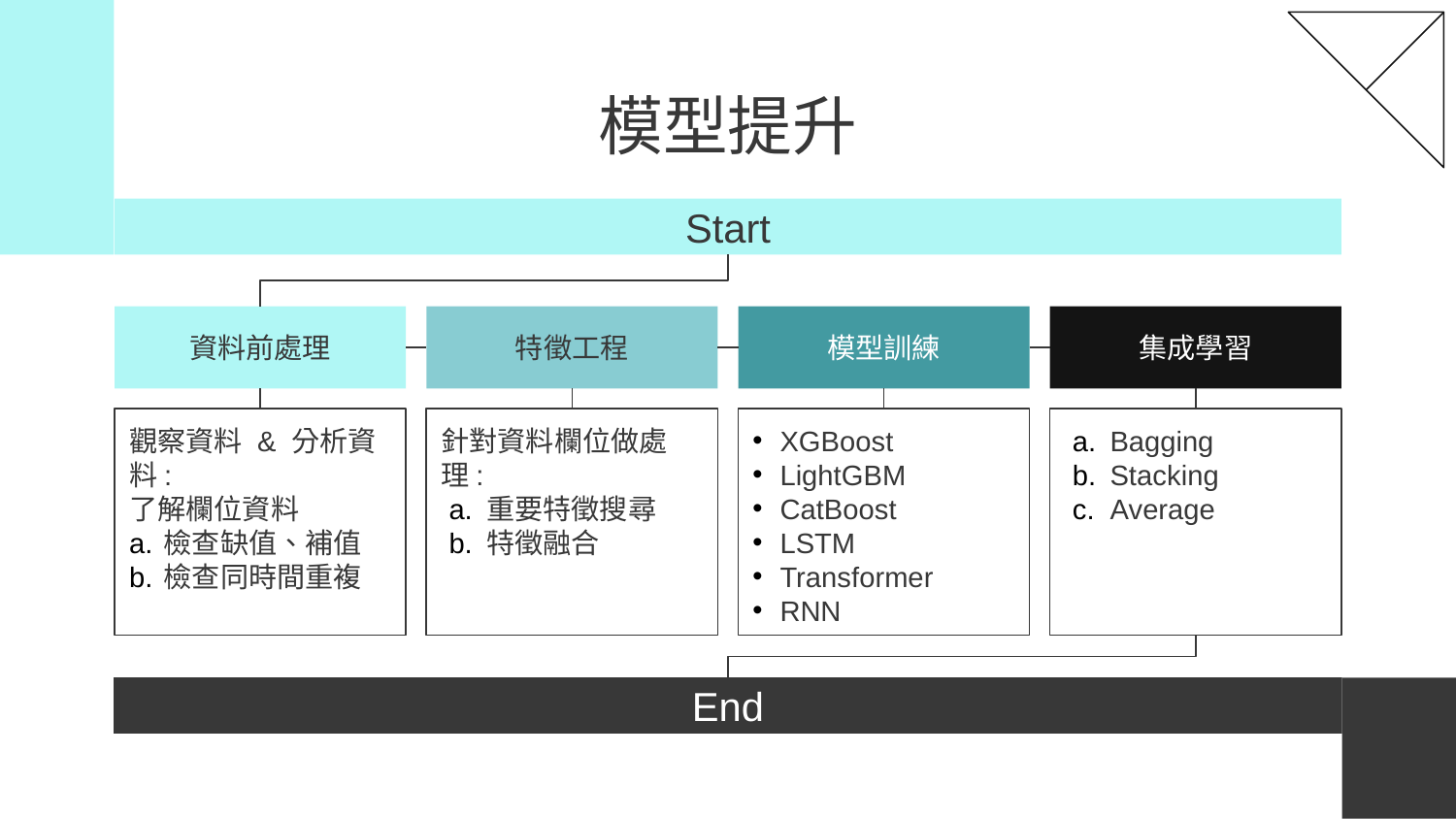

# 模型提升
Start
資料前處理
特徵工程
模型訓練
集成學習
觀察資料 & 分析資料:
了解欄位資料
檢查缺值、補值
檢查同時間重複
針對資料欄位做處理:
重要特徵搜尋
特徵融合
XGBoost
LightGBM
CatBoost
LSTM
Transformer
RNN
Bagging
Stacking
Average

End